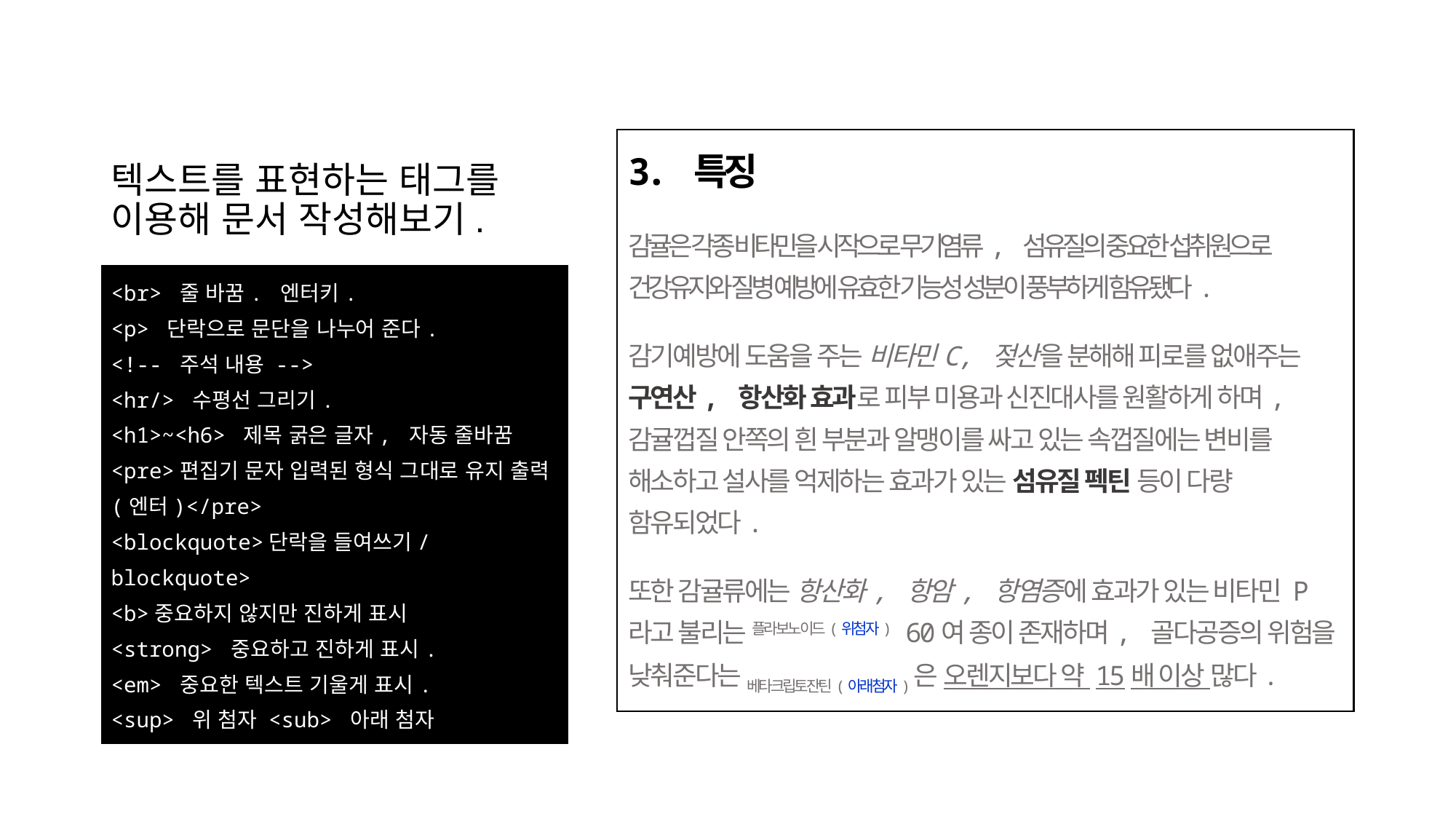

# 텍스트를 표현하는 태그를 이용해 문서 작성해보기.
3. 특징
감귤은 각종 비타민을 시작으로 무기염류, 섬유질의 중요한 섭취원으로 건강유지와 질병 예방에 유효한 기능성 성분이 풍부하게 함유됐다.
감기예방에 도움을 주는 비타민C, 젖산을 분해해 피로를 없애주는 구연산, 항산화 효과로 피부 미용과 신진대사를 원활하게 하며, 감귤껍질 안쪽의 흰 부분과 알맹이를 싸고 있는 속껍질에는 변비를 해소하고 설사를 억제하는 효과가 있는 섬유질 펙틴 등이 다량 함유되었다.
또한 감귤류에는 항산화, 항암, 항염증에 효과가 있는 비타민 P라고 불리는 플라보노이드(위첨자) 60여 종이 존재하며, 골다공증의 위험을 낮춰준다는 베타크립토잔틴(아래첨자)은 오렌지보다 약 15배 이상 많다.
<br> 줄 바꿈. 엔터키.
<p> 단락으로 문단을 나누어 준다.
<!-- 주석 내용 -->
<hr/> 수평선 그리기.
<h1>~<h6> 제목 굵은 글자, 자동 줄바꿈
<pre>편집기 문자 입력된 형식 그대로 유지 출력(엔터)</pre>
<blockquote>단락을 들여쓰기/blockquote>
<b>중요하지 않지만 진하게 표시
<strong> 중요하고 진하게 표시.
<em> 중요한 텍스트 기울게 표시.
<sup> 위 첨자 <sub> 아래 첨자
<u> 밑줄